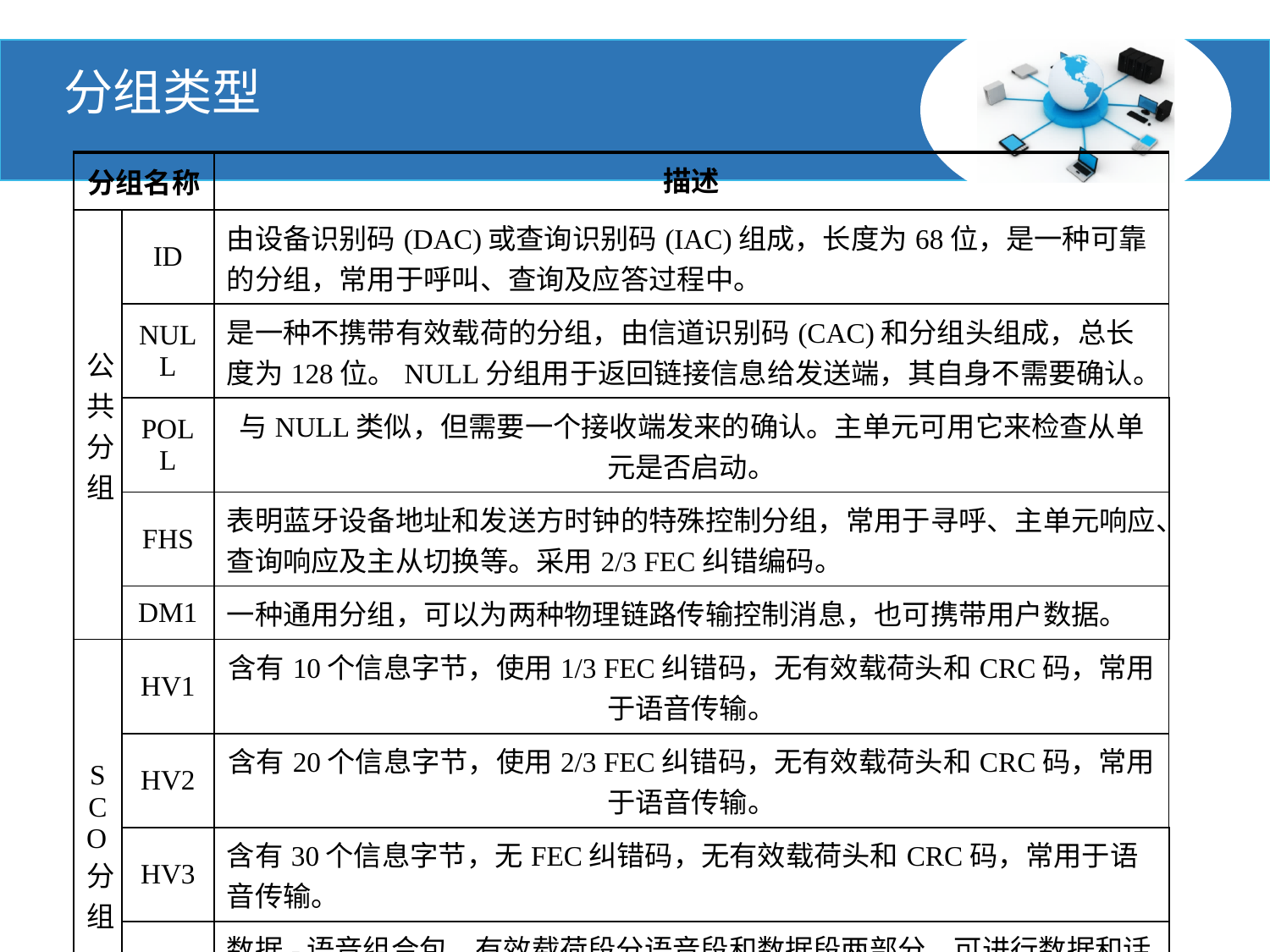

分组类型
| 分组名称 |  | 描述 |
| --- | --- | --- |
| 公共分组 | ID | 由设备识别码(DAC)或查询识别码(IAC)组成，长度为68位，是一种可靠的分组，常用于呼叫、查询及应答过程中。 |
|  | NULL | 是一种不携带有效载荷的分组，由信道识别码(CAC)和分组头组成，总长度为128位。NULL分组用于返回链接信息给发送端，其自身不需要确认。 |
|  | POLL | 与NULL类似，但需要一个接收端发来的确认。主单元可用它来检查从单元是否启动。 |
|  | FHS | 表明蓝牙设备地址和发送方时钟的特殊控制分组，常用于寻呼、主单元响应、查询响应及主从切换等。采用2/3 FEC纠错编码。 |
|  | DM1 | 一种通用分组，可以为两种物理链路传输控制消息，也可携带用户数据。 |
| SCO分组 | HV1 | 含有10个信息字节，使用1/3 FEC纠错码，无有效载荷头和CRC码，常用于语音传输。 |
|  | HV2 | 含有20个信息字节，使用2/3 FEC纠错码，无有效载荷头和CRC码，常用于语音传输。 |
|  | HV3 | 含有30个信息字节，无FEC纠错码，无有效载荷头和CRC码，常用于语音传输。 |
|  | DV | 数据-语音组合包，有效载荷段分语音段和数据段两部分，可进行数据和话音的混合传输。语音字段没有FEC保护，从不重传；数据字段采用2/3 FEC，可以重传。 |